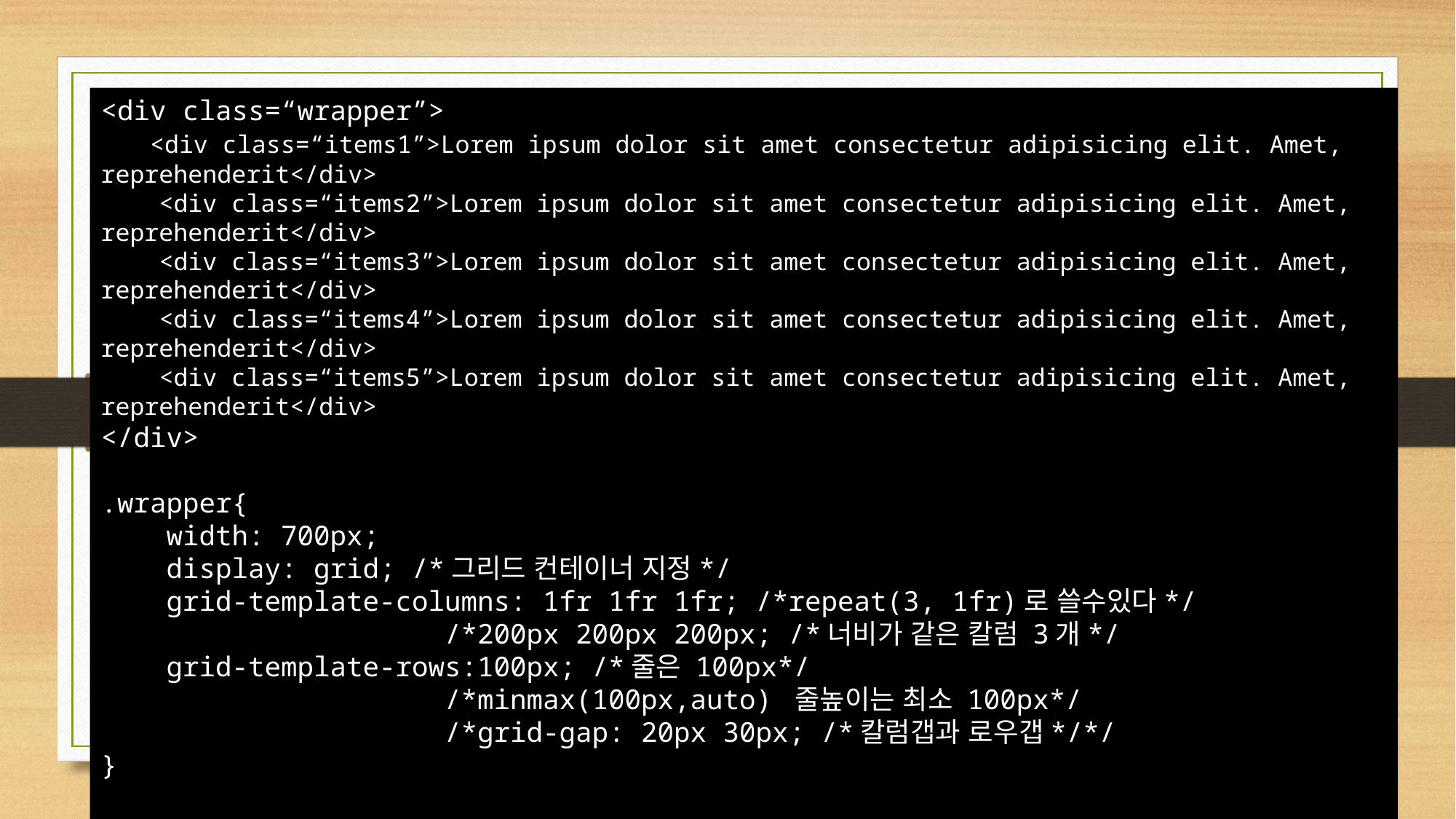

<div class=“wrapper”>
   <div class=“items1”>Lorem ipsum dolor sit amet consectetur adipisicing elit. Amet, reprehenderit</div>
    <div class=“items2”>Lorem ipsum dolor sit amet consectetur adipisicing elit. Amet, reprehenderit</div>
    <div class=“items3”>Lorem ipsum dolor sit amet consectetur adipisicing elit. Amet, reprehenderit</div>
    <div class=“items4”>Lorem ipsum dolor sit amet consectetur adipisicing elit. Amet, reprehenderit</div>
    <div class=“items5”>Lorem ipsum dolor sit amet consectetur adipisicing elit. Amet, reprehenderit</div>
</div>

.wrapper{
    width: 700px;
    display: grid; /*그리드 컨테이너 지정*/
    grid-template-columns: 1fr 1fr 1fr; /*repeat(3, 1fr)로 쓸수있다*/
   			 /*200px 200px 200px; /*너비가 같은 칼럼 3개*/
    grid-template-rows:100px; /*줄은 100px*/
   			 /*minmax(100px,auto) 줄높이는 최소 100px*/
   			 /*grid-gap: 20px 30px; /*칼럼갭과 로우갭*/*/
}

.items1, .items3, .items5{
    background-color: gainsboro;
}
# 그리드 레이아웃
| Lorem ipsum dolor sit amet consectetur adipisicing elit. Amet, reprehenderit | Lorem ipsum dolor sit amet consectetur adipisicing elit. Amet, reprehenderit | Lorem ipsum dolor sit amet consectetur adipisicing elit. Amet, reprehenderit |
| --- | --- | --- |
| Lorem ipsum dolor sit amet consectetur adipisicing elit. Amet, reprehenderit | Lorem ipsum dolor sit amet consectetur adipisicing elit. Amet, reprehenderit | Lorem ipsum dolor sit amet consectetur adipisicing elit. Amet, reprehenderit |